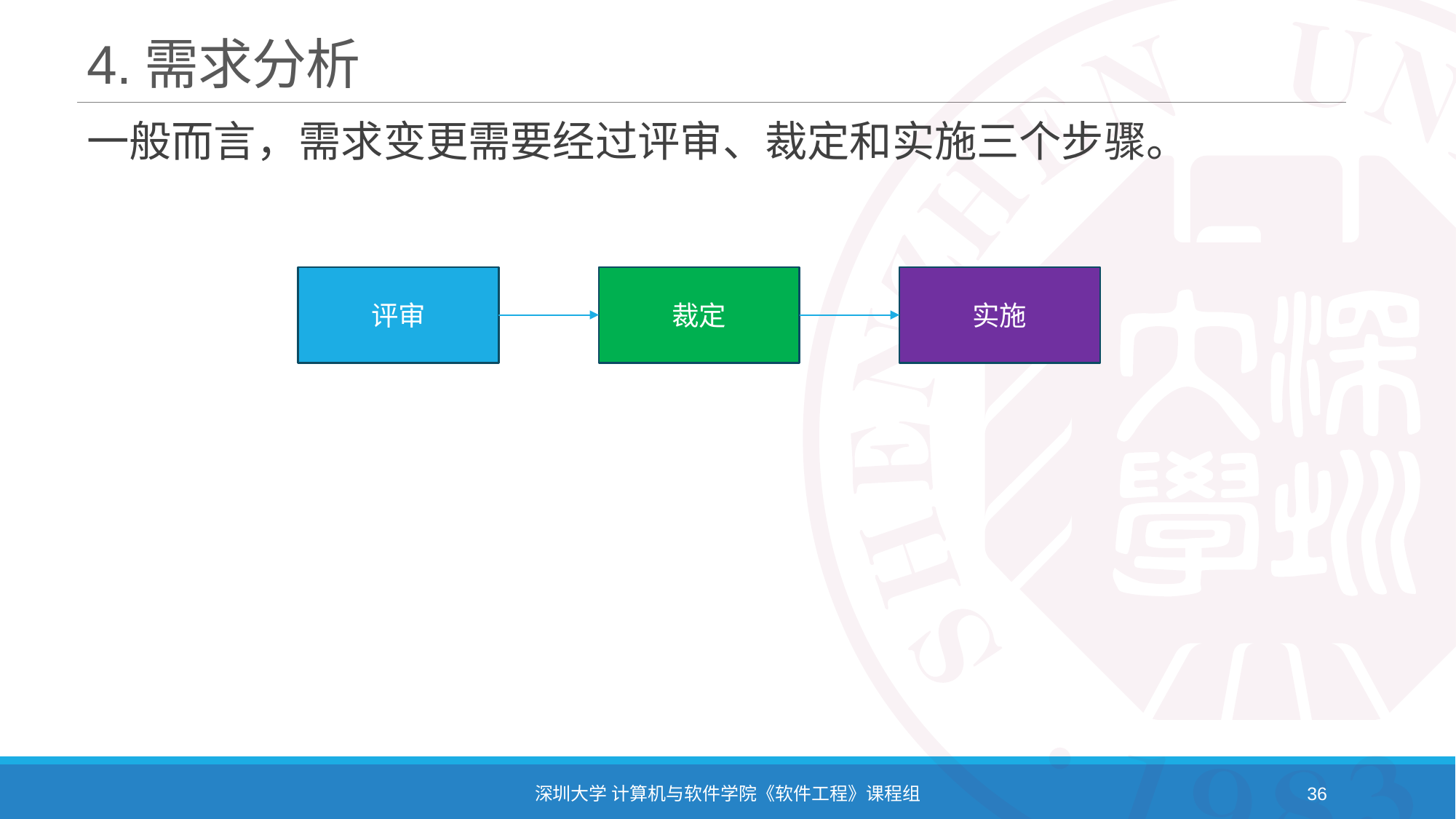

# 4.需求分析
一般而言，需求变更需要经过评审、裁定和实施三个步骤。

评审
裁定
实施
深圳大学 计算机与软件学院《软件工程》课程组
36